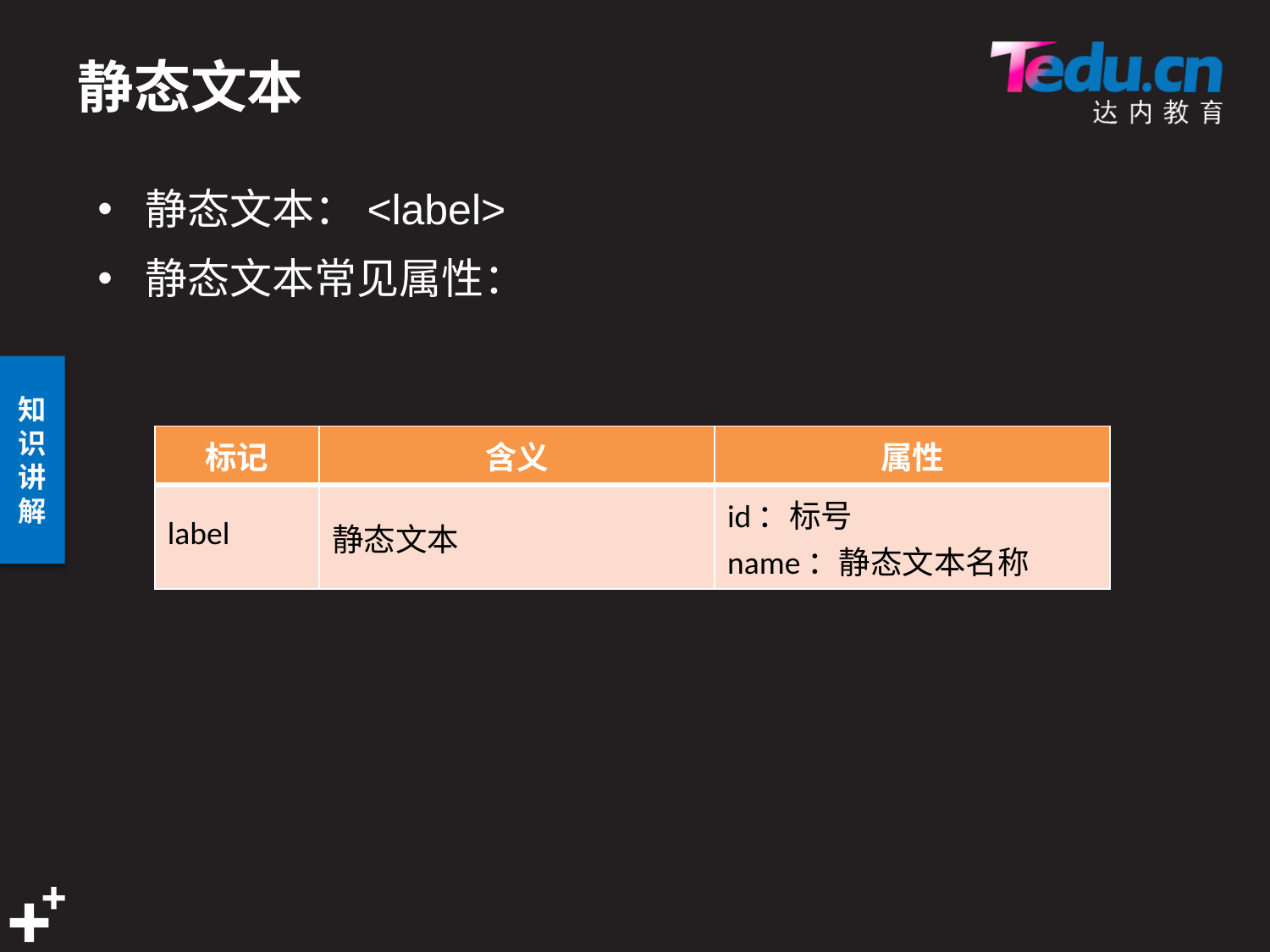

# 静态文本
静态文本：<label>
静态文本常见属性：
| 标记 | 含义 | 属性 |
| --- | --- | --- |
| label | 静态文本 | id：标号 name：静态文本名称 |